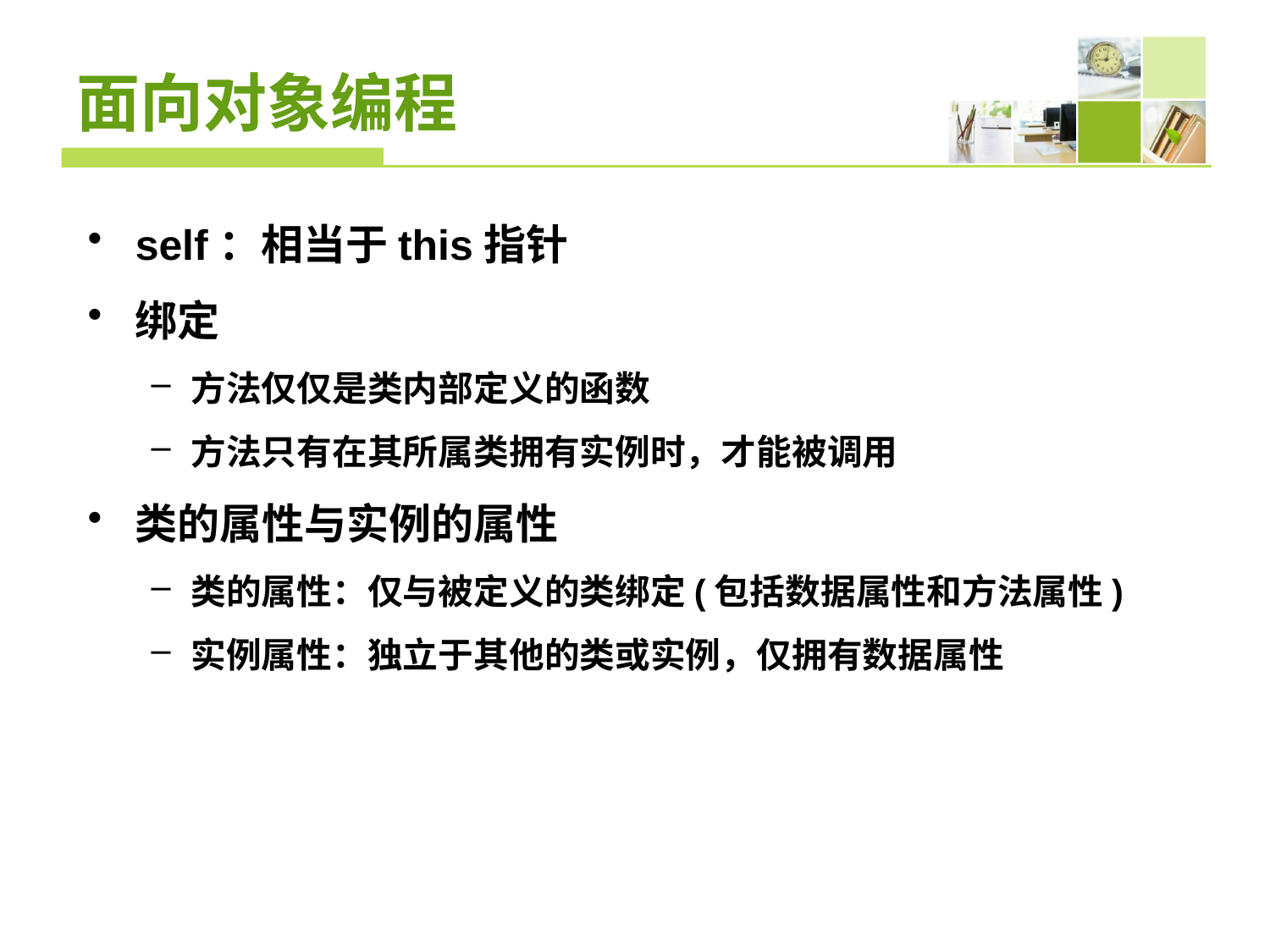

# 面向对象编程
self：相当于this指针
绑定
方法仅仅是类内部定义的函数
方法只有在其所属类拥有实例时，才能被调用
类的属性与实例的属性
类的属性：仅与被定义的类绑定(包括数据属性和方法属性)
实例属性：独立于其他的类或实例，仅拥有数据属性